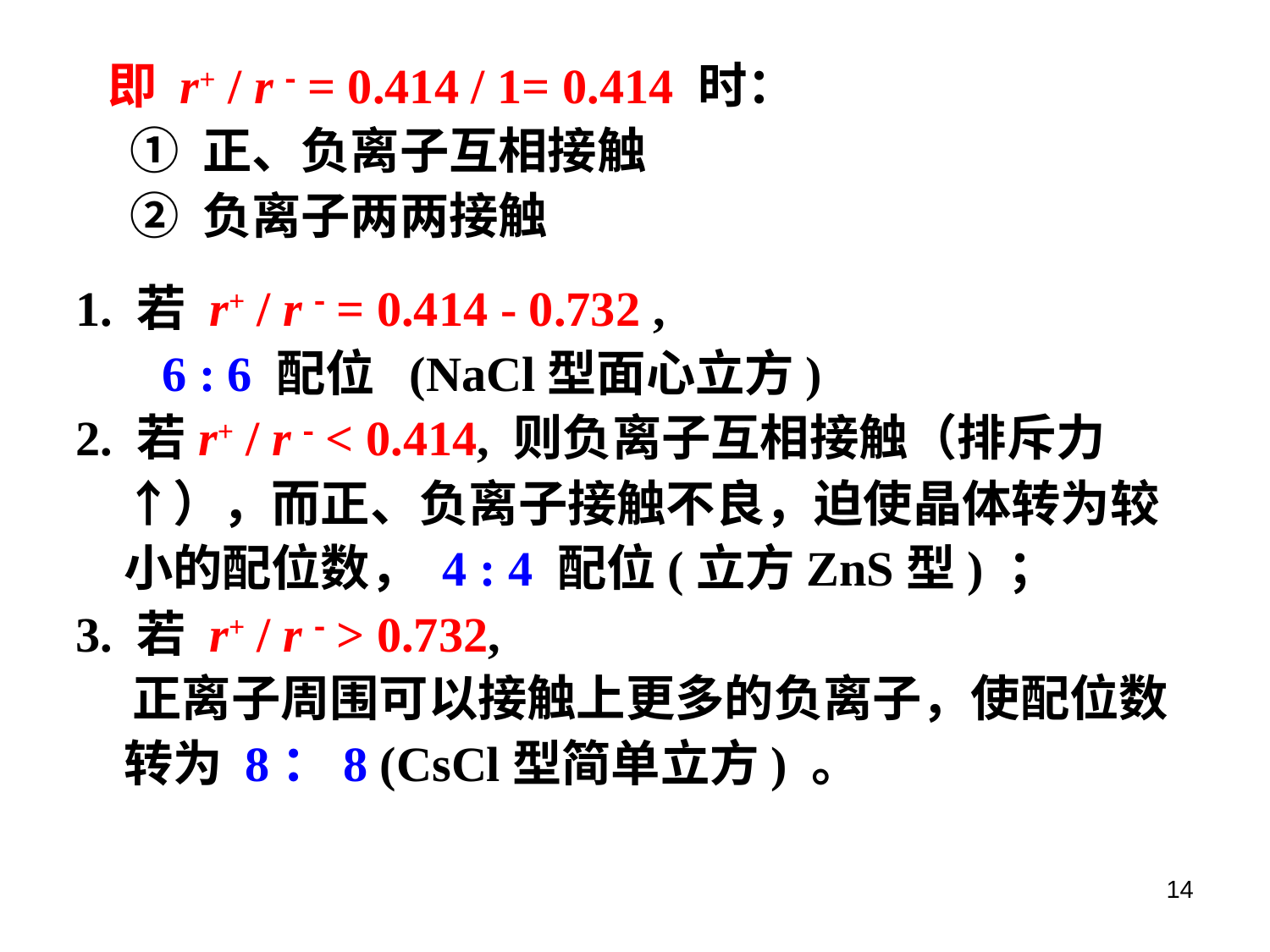

即 r+ / r − = 0.414 / 1= 0.414 时：
  ① 正、负离子互相接触
  ② 负离子两两接触
1. 若 r+ / r − = 0.414 - 0.732 ,
       6 : 6 配位  (NaCl型面心立方)
2. 若r+ / r − < 0.414, 则负离子互相接触（排斥力↑），而正、负离子接触不良，迫使晶体转为较小的配位数， 4 : 4 配位(立方ZnS型) ；
3. 若 r+ / r − > 0.732,
    正离子周围可以接触上更多的负离子，使配位数转为 8：8 (CsCl型简单立方) 。
14